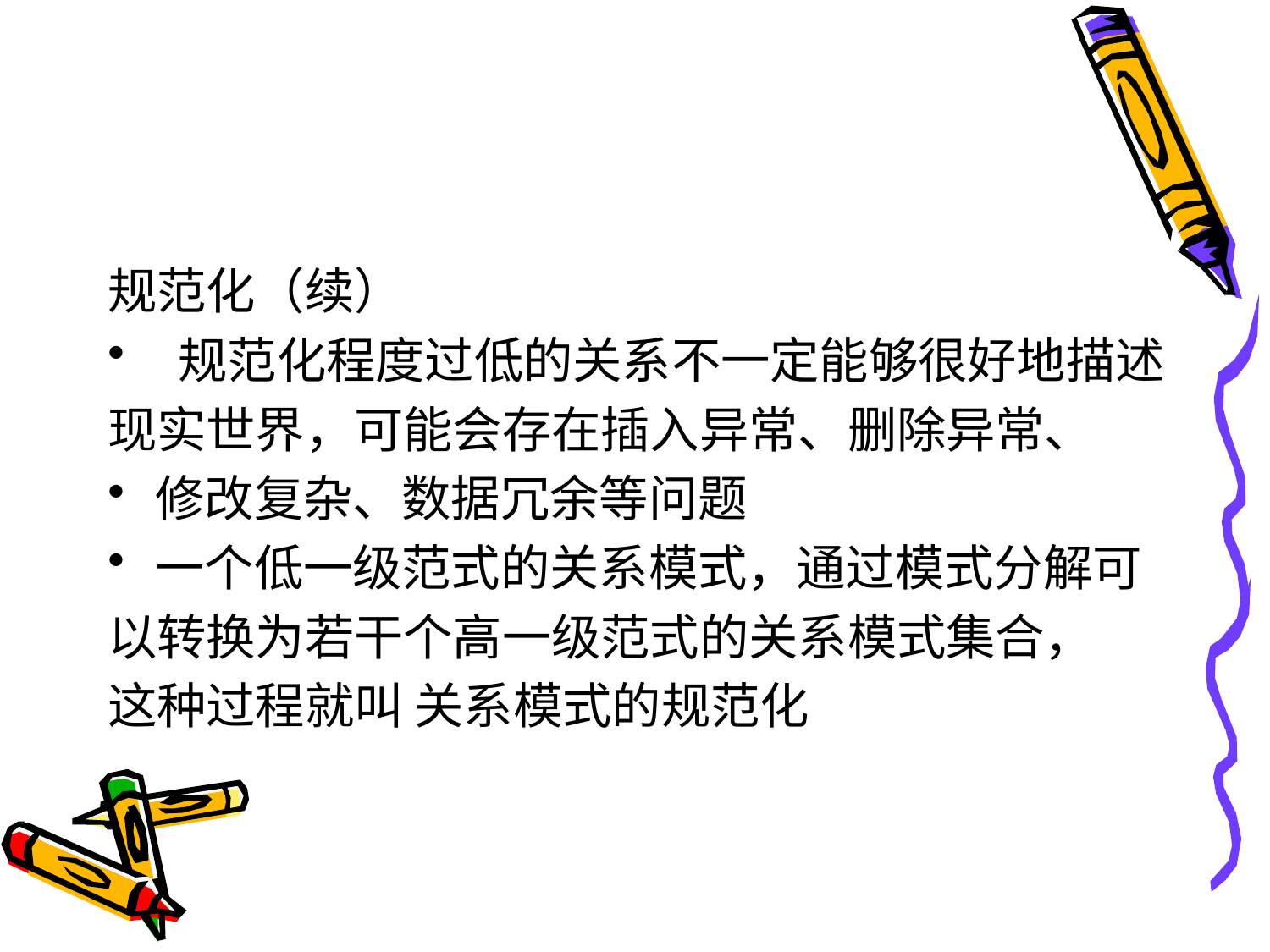

#
规范化（续）
 规范化程度过低的关系不一定能够很好地描述
现实世界，可能会存在插入异常、删除异常、
修改复杂、数据冗余等问题
一个低一级范式的关系模式，通过模式分解可
以转换为若干个高一级范式的关系模式集合，
这种过程就叫 关系模式的规范化